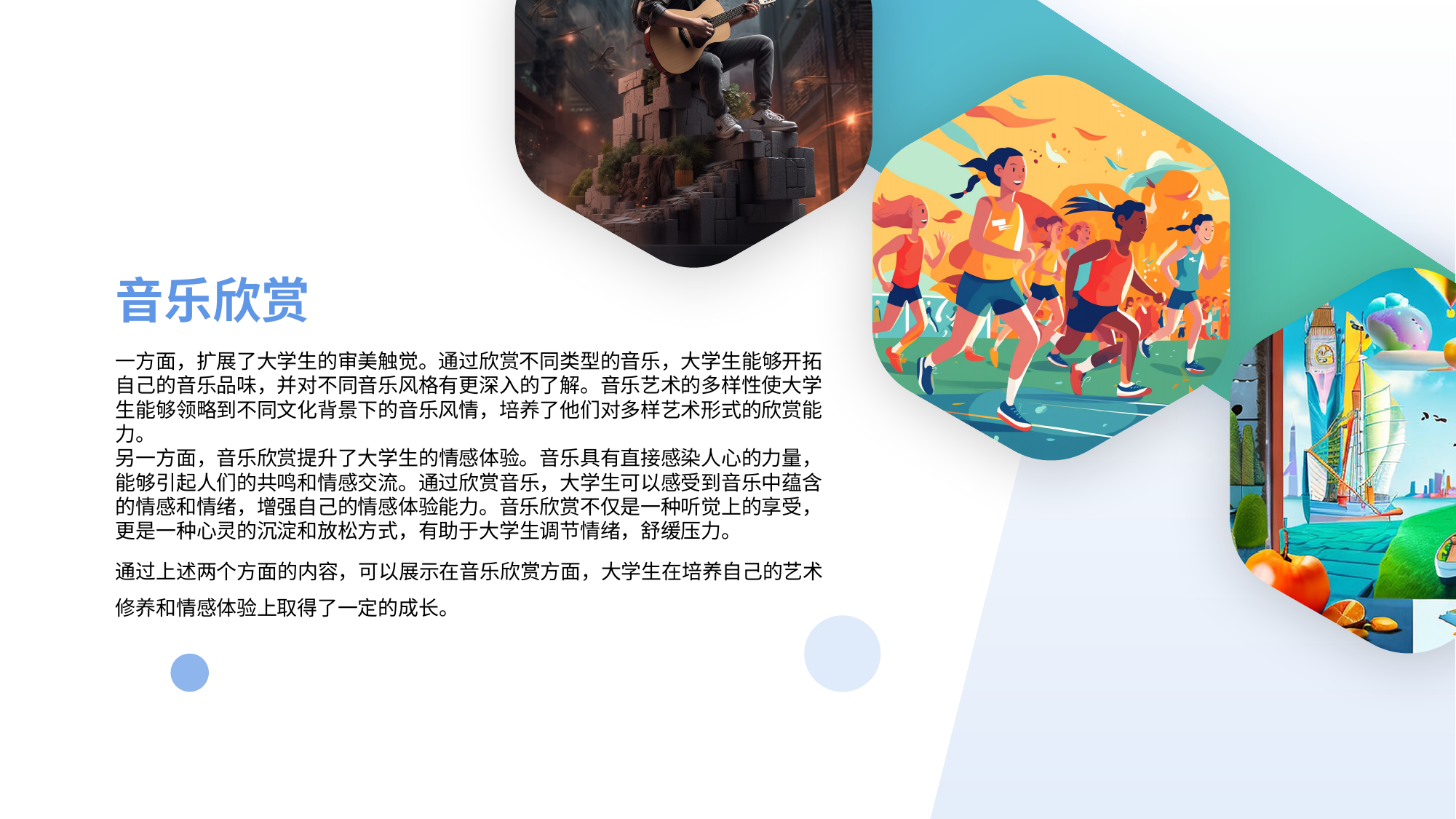

绘画设计

音乐欣赏

一方面，扩展了大学生的审美触觉。通过欣赏不同类型的音乐，大学生能够开拓自己的音乐品味，并对不同音乐风格有更深入的了解。音乐艺术的多样性使大学生能够领略到不同文化背景下的音乐风情，培养了他们对多样艺术形式的欣赏能力。
另一方面，音乐欣赏提升了大学生的情感体验。音乐具有直接感染人心的力量，能够引起人们的共鸣和情感交流。通过欣赏音乐，大学生可以感受到音乐中蕴含的情感和情绪，增强自己的情感体验能力。音乐欣赏不仅是一种听觉上的享受，更是一种心灵的沉淀和放松方式，有助于大学生调节情绪，舒缓压力。
通过上述两个方面的内容，可以展示在音乐欣赏方面，大学生在培养自己的艺术修养和情感体验上取得了一定的成长。